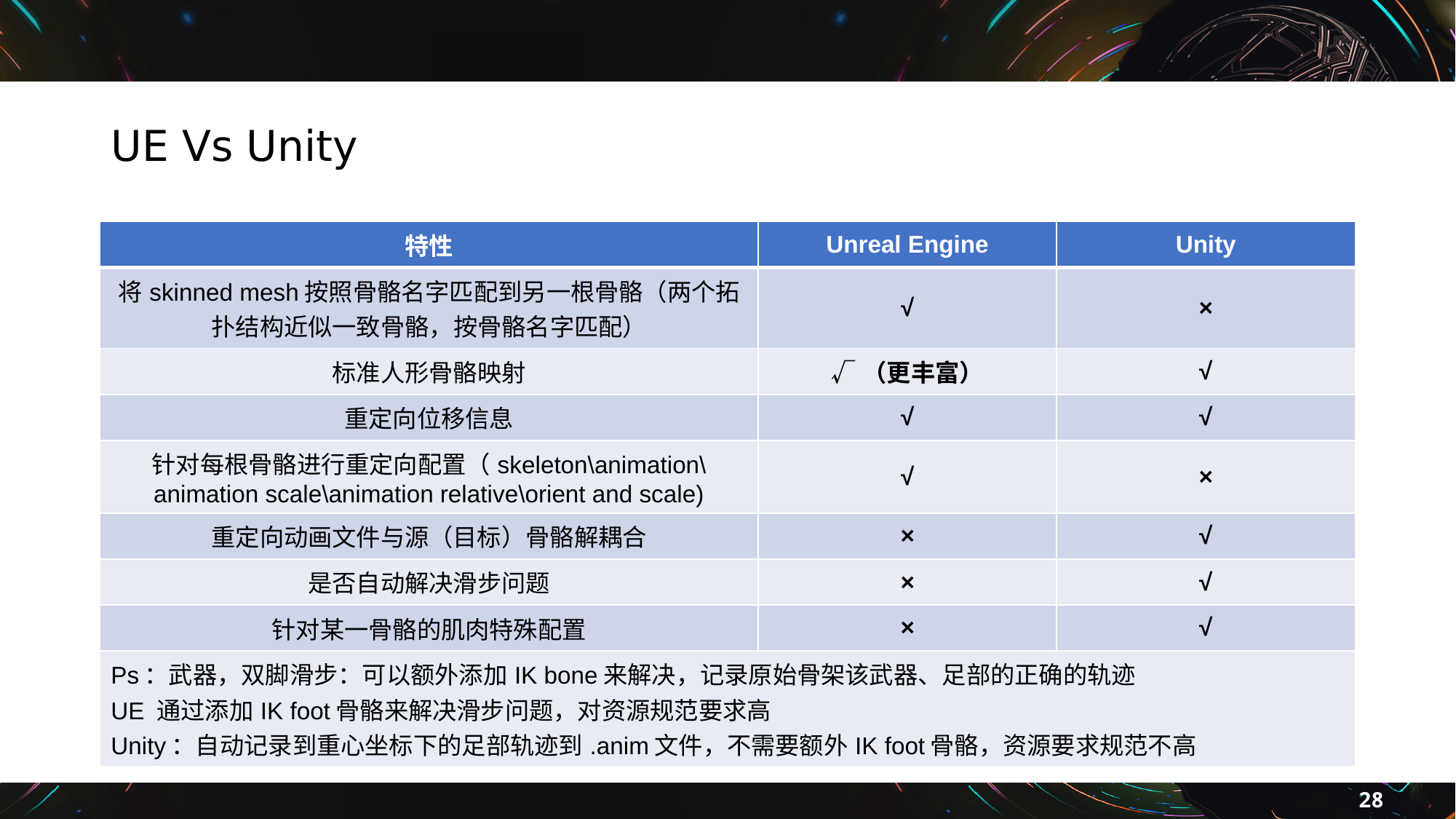

# UE Vs Unity
| 特性 | Unreal Engine | Unity |
| --- | --- | --- |
| 将skinned mesh按照骨骼名字匹配到另一根骨骼（两个拓扑结构近似一致骨骼，按骨骼名字匹配） | √ | × |
| 标准人形骨骼映射 | √（更丰富） | √ |
| 重定向位移信息 | √ | √ |
| 针对每根骨骼进行重定向配置（skeleton\animation\animation scale\animation relative\orient and scale) | √ | × |
| 重定向动画文件与源（目标）骨骼解耦合 | × | √ |
| 是否自动解决滑步问题 | × | √ |
| 针对某一骨骼的肌肉特殊配置 | × | √ |
| Ps：武器，双脚滑步：可以额外添加IK bone来解决，记录原始骨架该武器、足部的正确的轨迹 UE 通过添加IK foot骨骼来解决滑步问题，对资源规范要求高 Unity：自动记录到重心坐标下的足部轨迹到.anim文件，不需要额外IK foot骨骼，资源要求规范不高 |  |  |
28